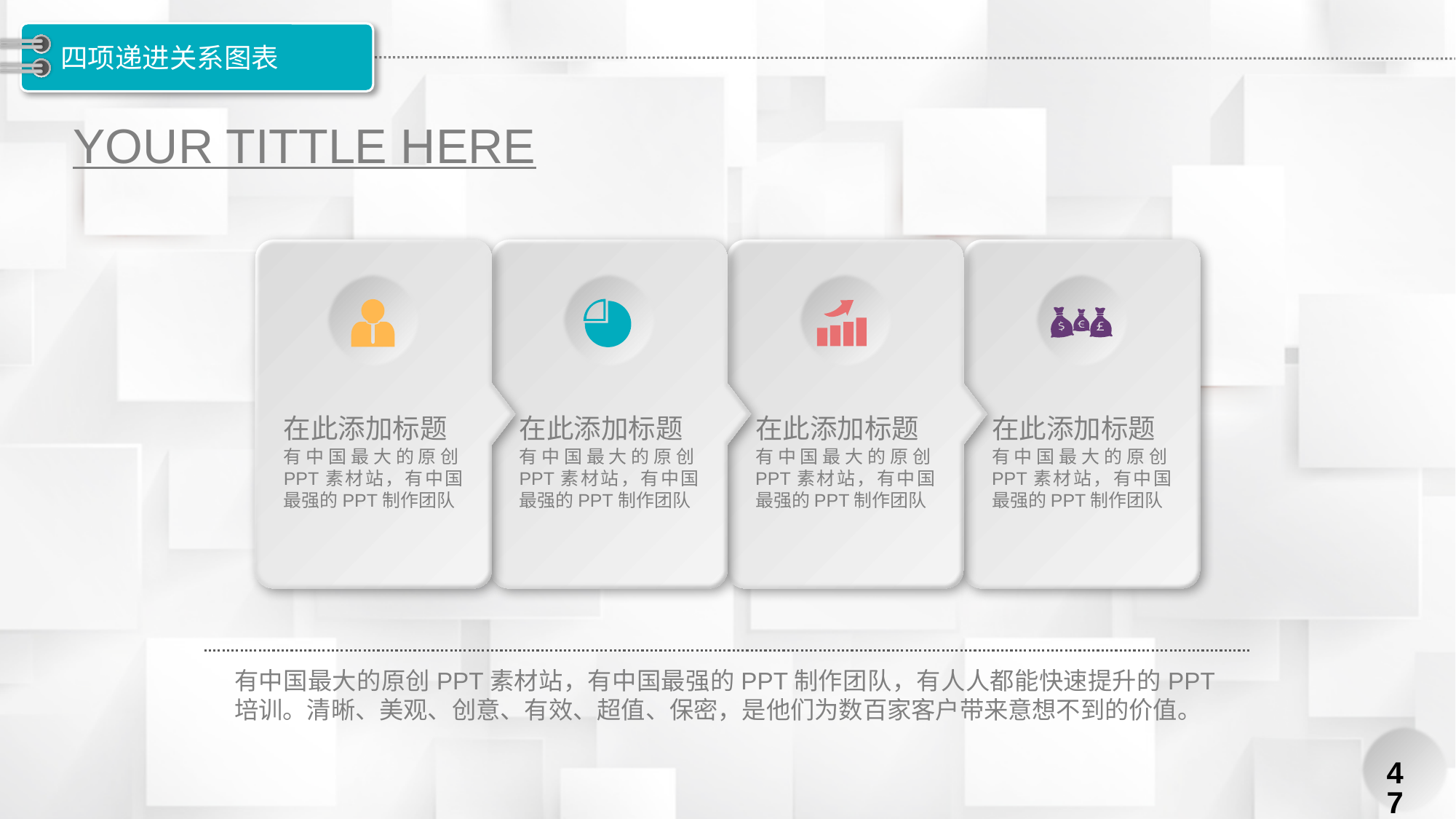

# 四项递进关系图表
YOUR TITTLE HERE

在此添加标题
有中国最大的原创PPT素材站，有中国最强的PPT制作团队

在此添加标题
有中国最大的原创PPT素材站，有中国最强的PPT制作团队

在此添加标题
有中国最大的原创PPT素材站，有中国最强的PPT制作团队

在此添加标题
有中国最大的原创PPT素材站，有中国最强的PPT制作团队

有中国最大的原创PPT素材站，有中国最强的PPT制作团队，有人人都能快速提升的PPT培训。清晰、美观、创意、有效、超值、保密，是他们为数百家客户带来意想不到的价值。

47